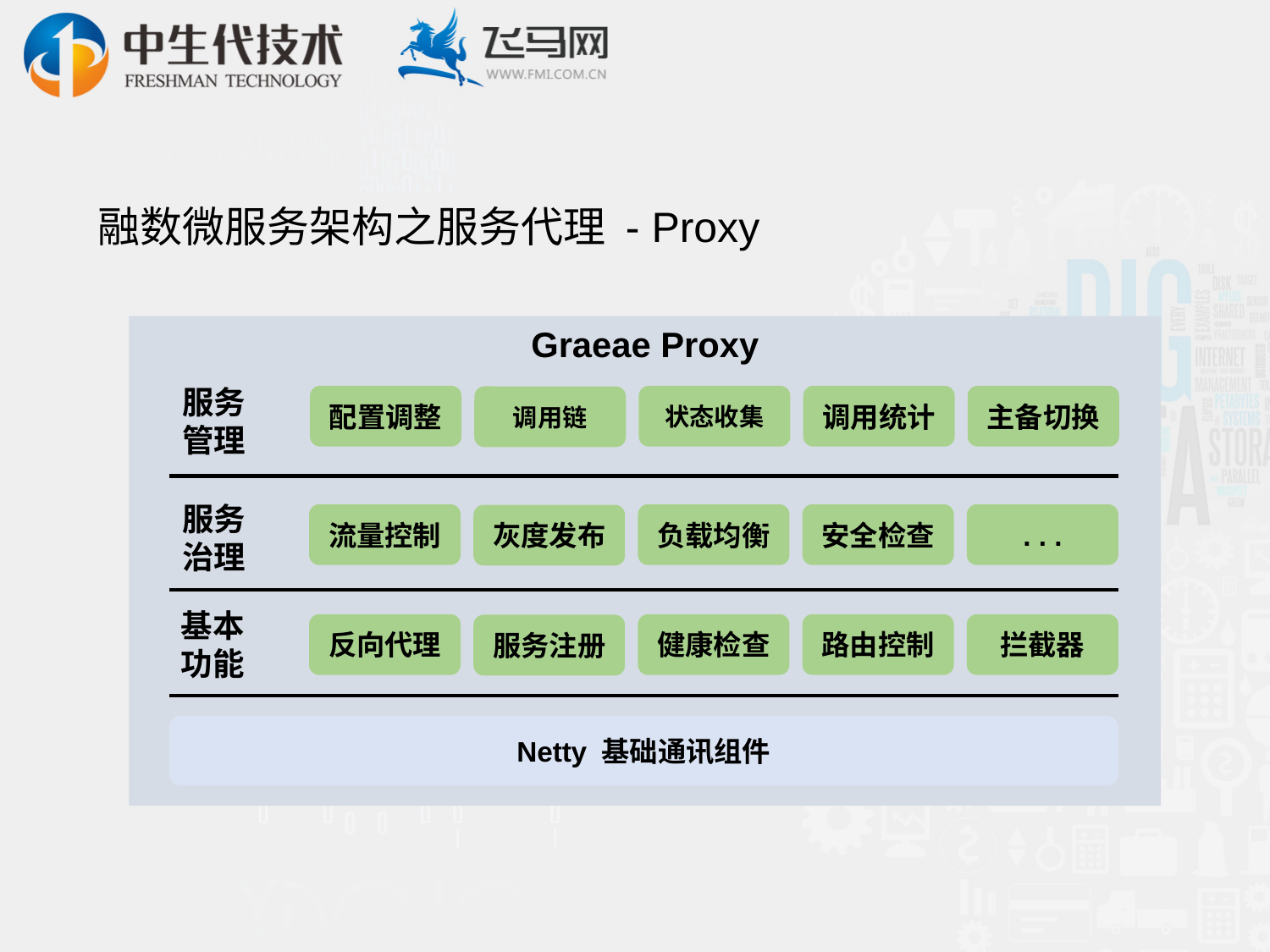

# 融数微服务架构之服务代理 - Proxy
Graeae Proxy
服务
管理
配置调整
状态收集
调用统计
主备切换
调用链
服务
治理
流量控制
负载均衡
安全检查
. . .
灰度发布
基本
功能
反向代理
健康检查
路由控制
拦截器
服务注册
Netty 基础通讯组件